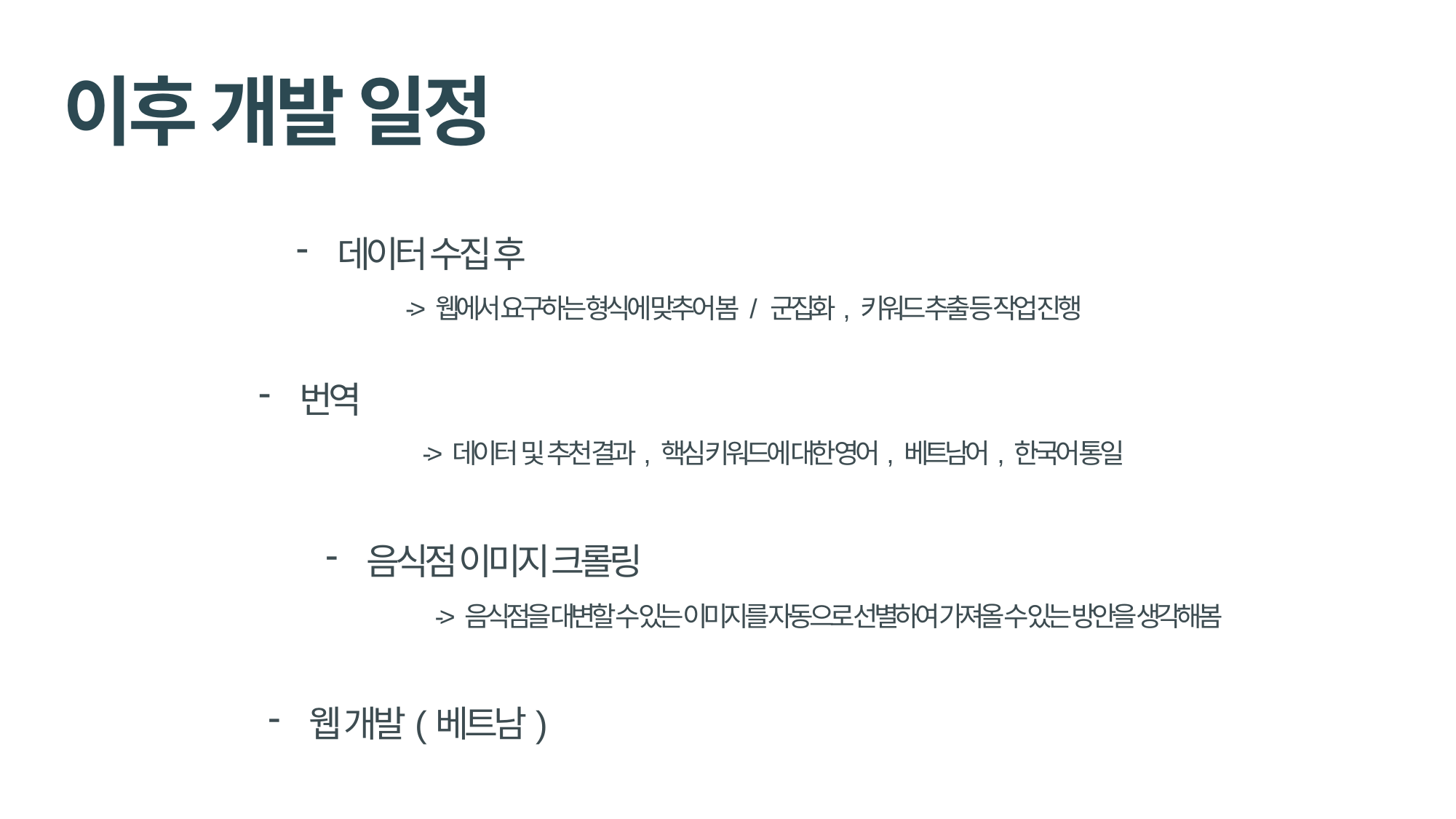

이후 개발 일정
데이터 수집 후
	-> 웹에서 요구하는 형식에 맞추어 봄 /  군집화, 키워드 추출 등 작업 진행
번역
	-> 데이터  및  추천 결과, 핵심 키워드에 대한 영어, 베트남어, 한국어 통일
음식점 이미지 크롤링
	-> 음식점을 대변할 수 있는 이미지를 자동으로 선별하여 가져올 수 있는 방안을 생각해봄
웹 개발(베트남)